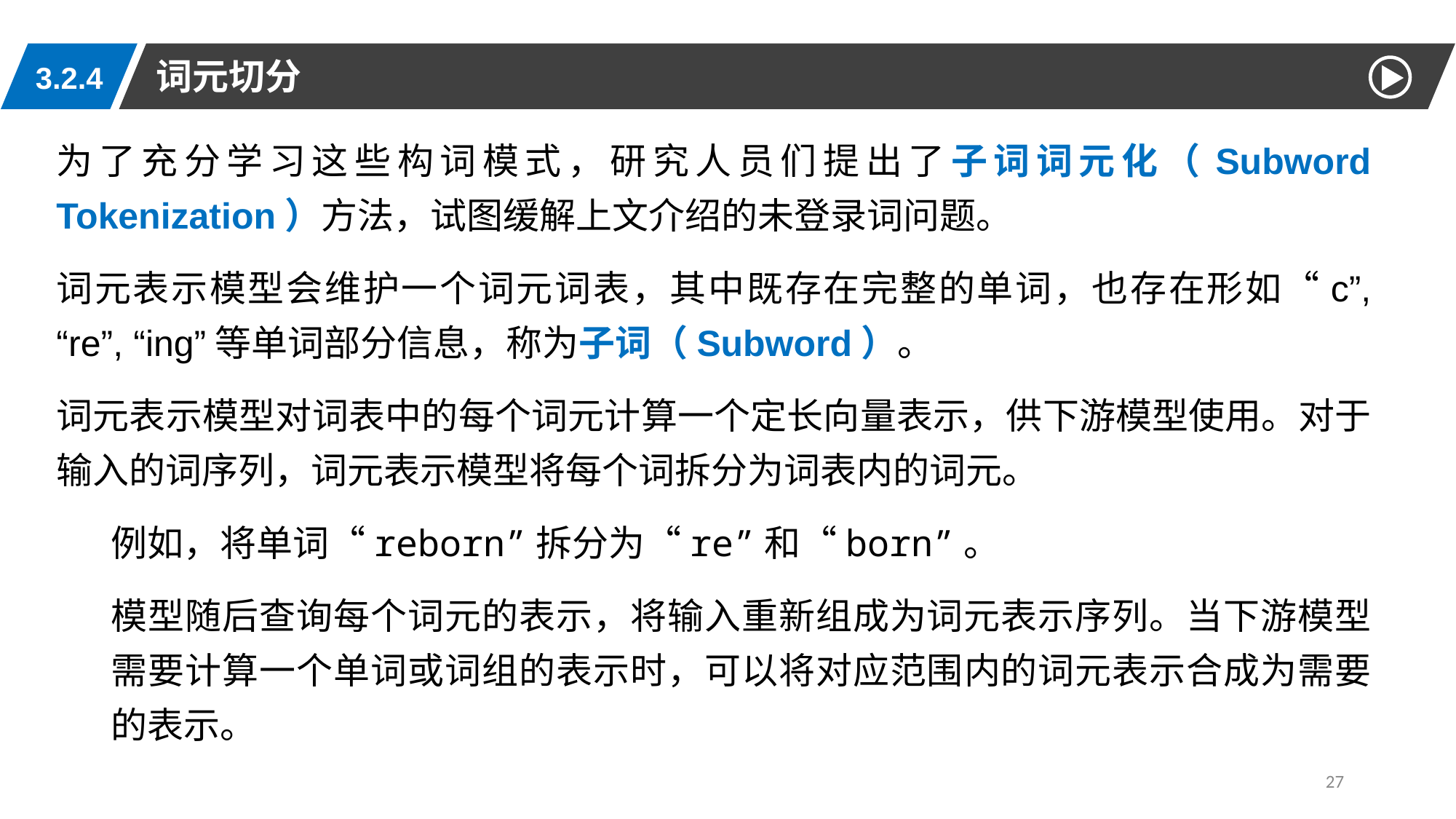

词元切分
3.2.4

为了充分学习这些构词模式，研究人员们提出了子词词元化（Subword Tokenization）方法，试图缓解上文介绍的未登录词问题。
词元表示模型会维护一个词元词表，其中既存在完整的单词，也存在形如“c”, “re”, “ing”等单词部分信息，称为子词（Subword）。
词元表示模型对词表中的每个词元计算一个定长向量表示，供下游模型使用。对于输入的词序列，词元表示模型将每个词拆分为词表内的词元。
例如，将单词“reborn”拆分为“re”和“born”。
模型随后查询每个词元的表示，将输入重新组成为词元表示序列。当下游模型需要计算一个单词或词组的表示时，可以将对应范围内的词元表示合成为需要的表示。
27